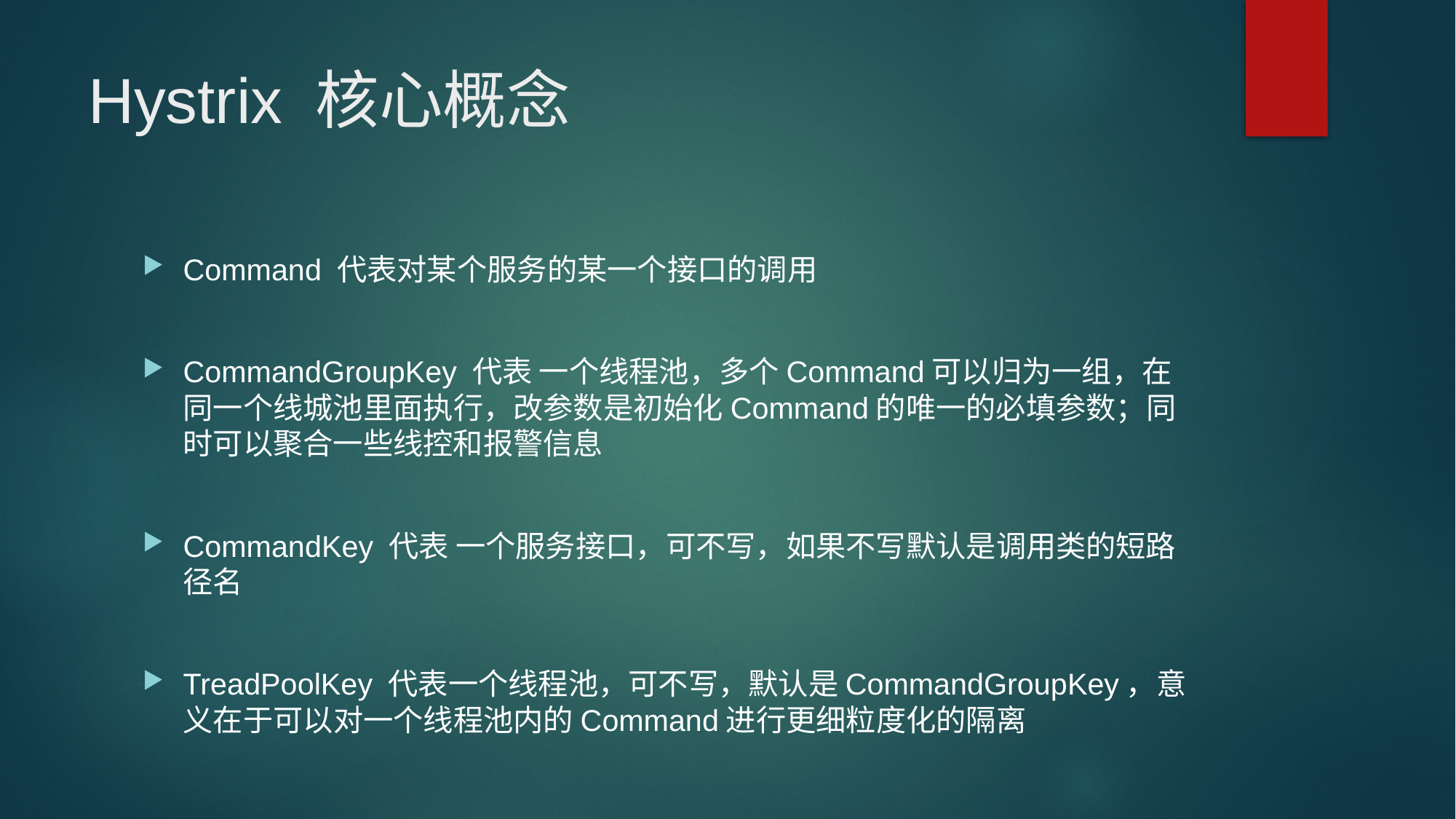

# Hystrix 核心概念
Command 代表对某个服务的某一个接口的调用

CommandGroupKey 代表 一个线程池，多个Command可以归为一组，在同一个线城池里面执行，改参数是初始化Command的唯一的必填参数；同时可以聚合一些线控和报警信息

CommandKey 代表 一个服务接口，可不写，如果不写默认是调用类的短路径名

TreadPoolKey 代表一个线程池，可不写，默认是CommandGroupKey，意义在于可以对一个线程池内的Command进行更细粒度化的隔离